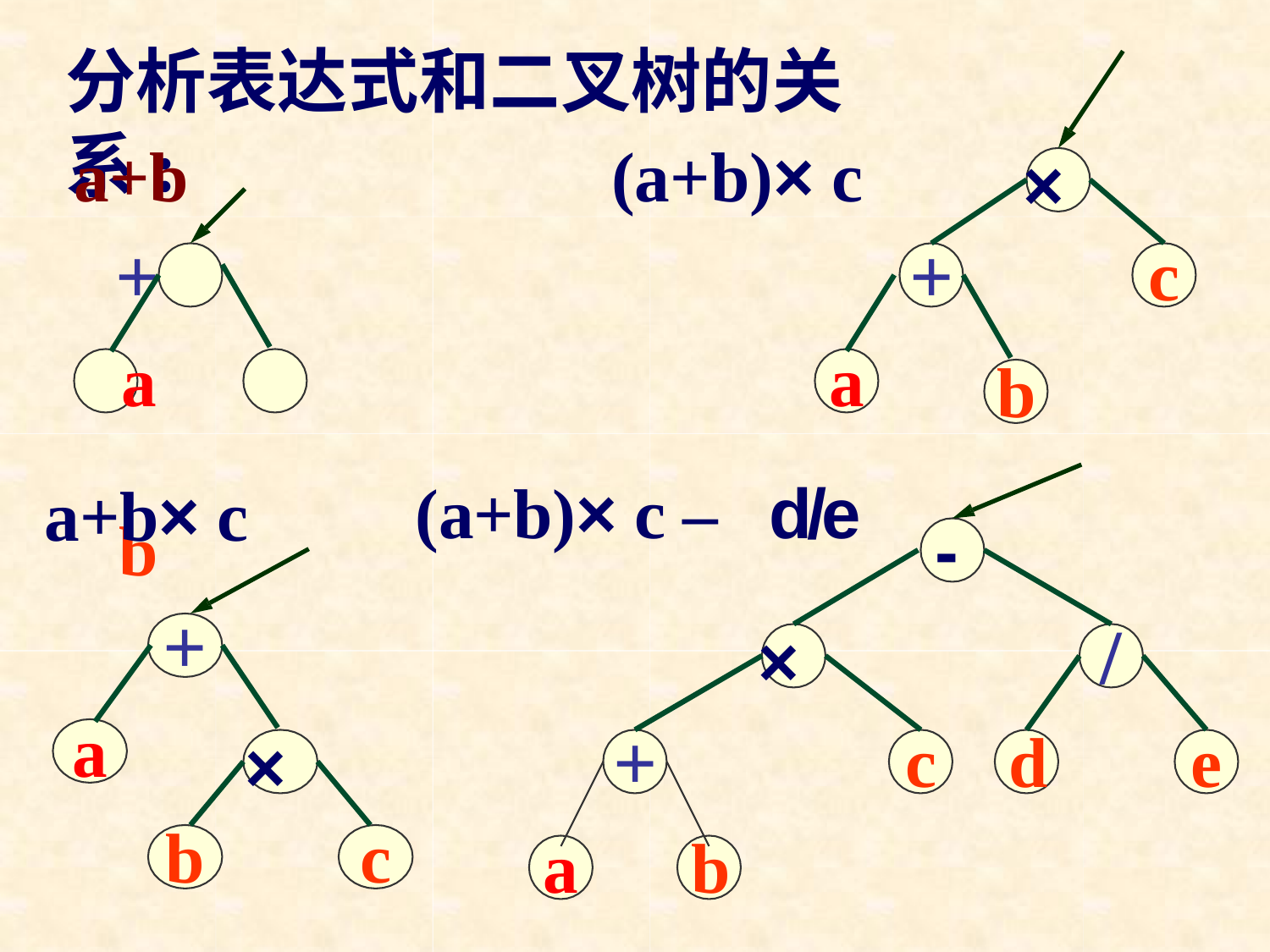

分析表达式和二叉树的关系:

a+b
+
a	b
(a+b)×c
×

+
c

a
b

a+b×c
+

(a+b)×c –	d/e
-

/

×

a
+
c	d
e

×

b
c
a	b